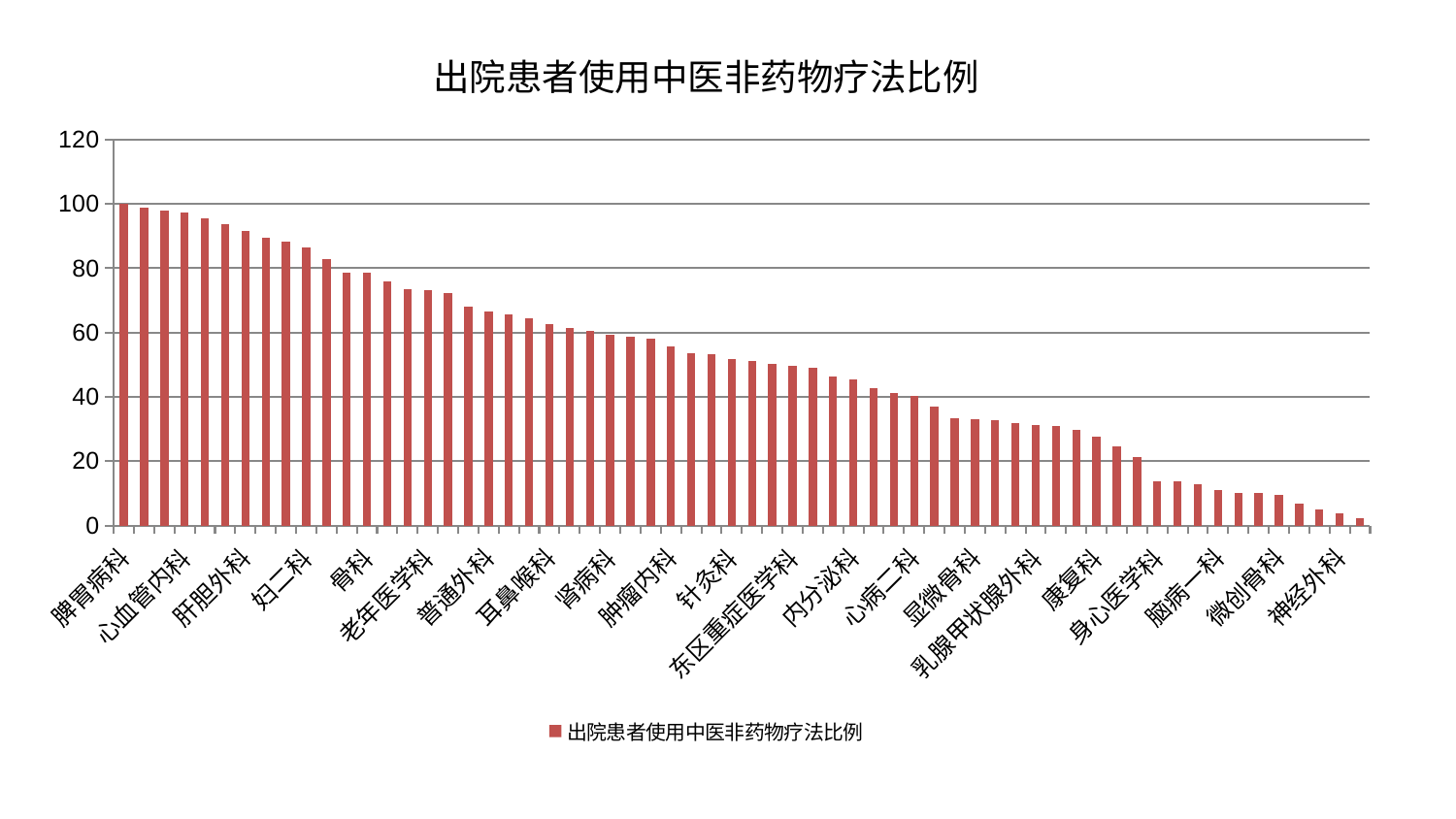

### Chart: 出院患者使用中医非药物疗法比例

| Category | 出院患者使用中医非药物疗法比例 |
|---|---|
| 脾胃病科 | 99.99999999999999 |
| 血液科 | 98.93938463388535 |
| 医院 | 97.84912628584664 |
| 心血管内科 | 97.237583612105 |
| 脊柱骨科 | 95.50663889645053 |
| 脾胃科消化科合并 | 93.64395427490179 |
| 肝胆外科 | 91.59146934706449 |
| 综合内科 | 89.42778743389691 |
| 重症医学科 | 88.27654357710621 |
| 妇二科 | 86.42585410862826 |
| 推拿科 | 82.93412427948763 |
| 心病三科 | 78.73688787447327 |
| 骨科 | 78.58603215694858 |
| 小儿骨科 | 75.7967197021864 |
| 心病一科 | 73.52294208805343 |
| 老年医学科 | 73.21138991141149 |
| 中医外治中心 | 72.14617665784934 |
| 脑病三科 | 68.08512344378437 |
| 普通外科 | 66.47298839851732 |
| 美容皮肤科 | 65.72383835238436 |
| 妇科妇二科合并 | 64.49750325408806 |
| 耳鼻喉科 | 62.65268797106039 |
| 消化内科 | 61.31089567502402 |
| 运动损伤骨科 | 60.383745866942206 |
| 肾病科 | 59.24711143075888 |
| 神经内科 | 58.829511407745024 |
| 风湿病科 | 58.18361964958034 |
| 肿瘤内科 | 55.6169376345979 |
| 心病四科 | 53.68406122604989 |
| 肝病科 | 53.317864722414704 |
| 针灸科 | 51.685564602395225 |
| 东区肾病科 | 51.067966494653604 |
| 皮肤科 | 50.333086263296686 |
| 东区重症医学科 | 49.75552263820176 |
| 胸外科 | 48.989890350499216 |
| 脑病二科 | 46.42825236844404 |
| 内分泌科 | 45.311537089783734 |
| 泌尿外科 | 42.70760287462229 |
| 周围血管科 | 41.10025009152745 |
| 心病二科 | 40.32011813151332 |
| 治未病中心 | 36.821109316035994 |
| 产科 | 33.308064665959776 |
| 显微骨科 | 32.98559839467582 |
| 肾脏内科 | 32.83041352608554 |
| 关节骨科 | 31.74084020272304 |
| 乳腺甲状腺外科 | 31.239599497677606 |
| 眼科 | 30.99413238447769 |
| 小儿推拿科 | 29.74976248010124 |
| 康复科 | 27.58378266766194 |
| 呼吸内科 | 24.451385417172286 |
| 西区重症医学科 | 21.27149218157294 |
| 身心医学科 | 13.851463557403969 |
| 妇科 | 13.819137345665625 |
| 儿科 | 12.731399724935327 |
| 脑病一科 | 10.895479243771321 |
| 创伤骨科 | 10.022934383570234 |
| 口腔科 | 10.002633355525532 |
| 微创骨科 | 9.51530576377098 |
| 肛肠科 | 6.794981168178573 |
| 男科 | 5.02050470420391 |
| 神经外科 | 3.771852284849053 |
| 中医经典科 | 2.295113669680483 |
165